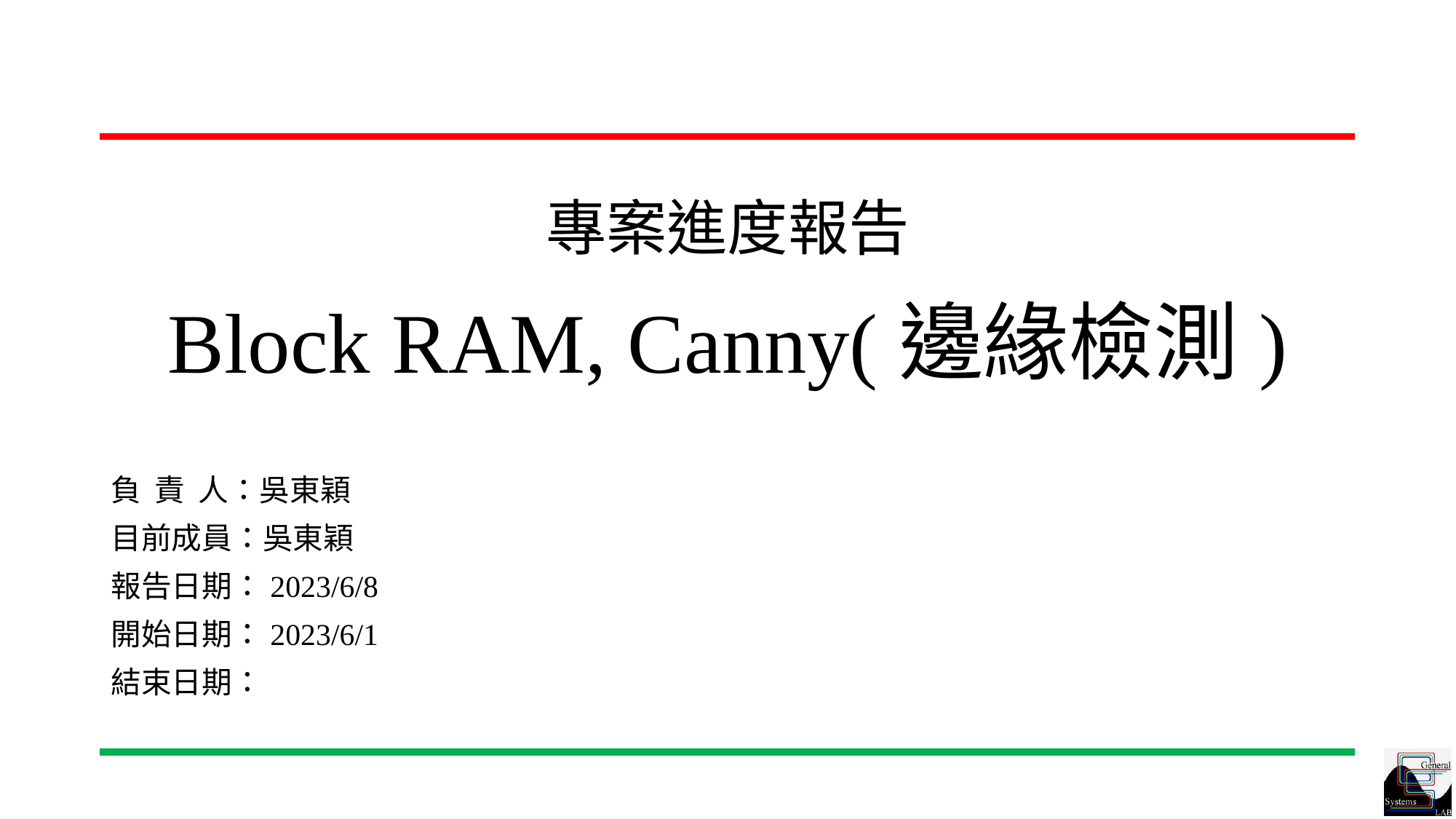

# 專案進度報告 Block RAM, Canny(邊緣檢測)
負  責  人：吳東穎
目前成員：吳東穎
報告日期：2023/6/8
開始日期：2023/6/1
結束日期：